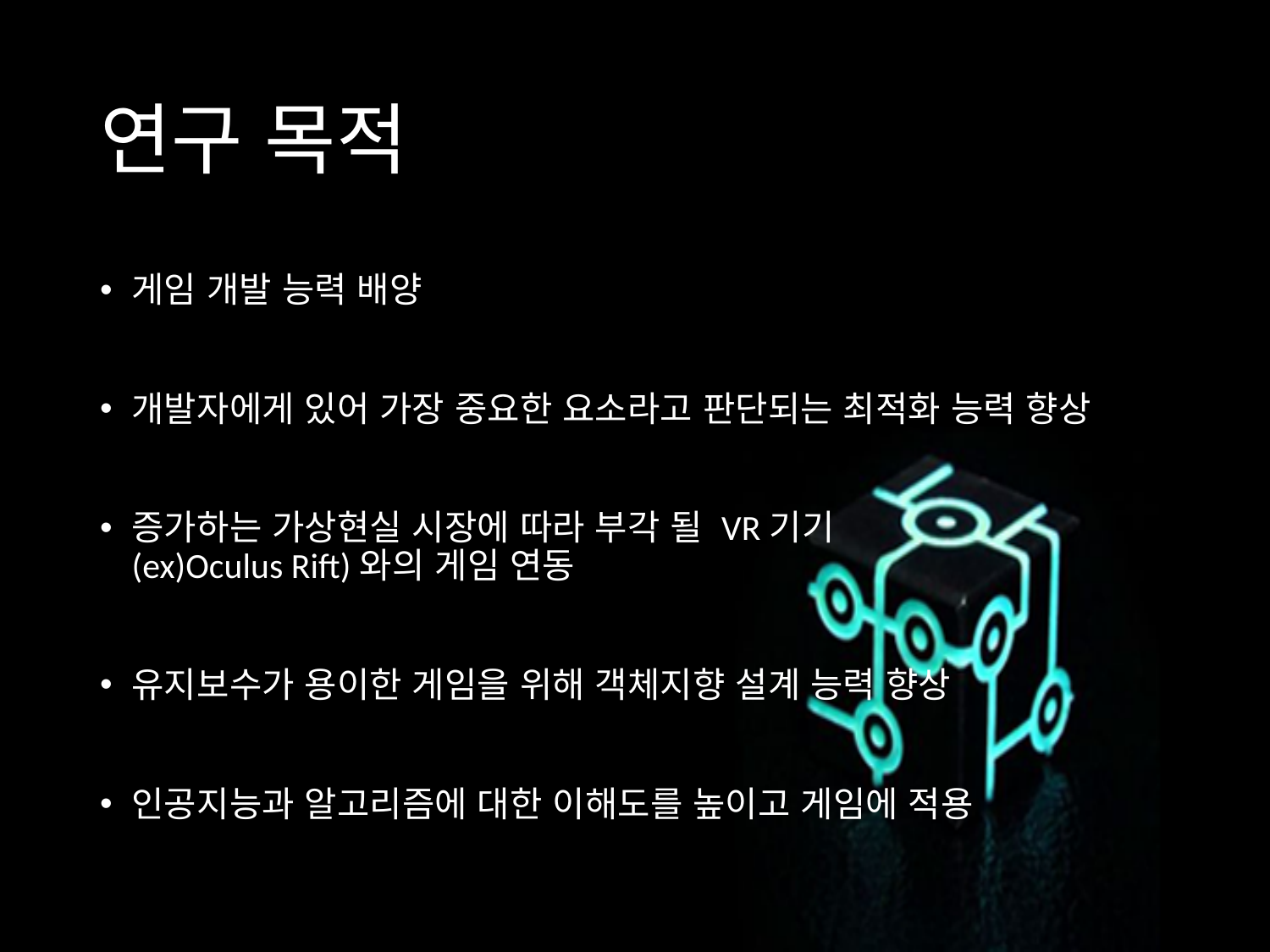

# 연구 목적
게임 개발 능력 배양

개발자에게 있어 가장 중요한 요소라고 판단되는 최적화 능력 향상

증가하는 가상현실 시장에 따라 부각 될 VR기기
(ex)Oculus Rift)와의 게임 연동

유지보수가 용이한 게임을 위해 객체지향 설계 능력 향상

인공지능과 알고리즘에 대한 이해도를 높이고 게임에 적용